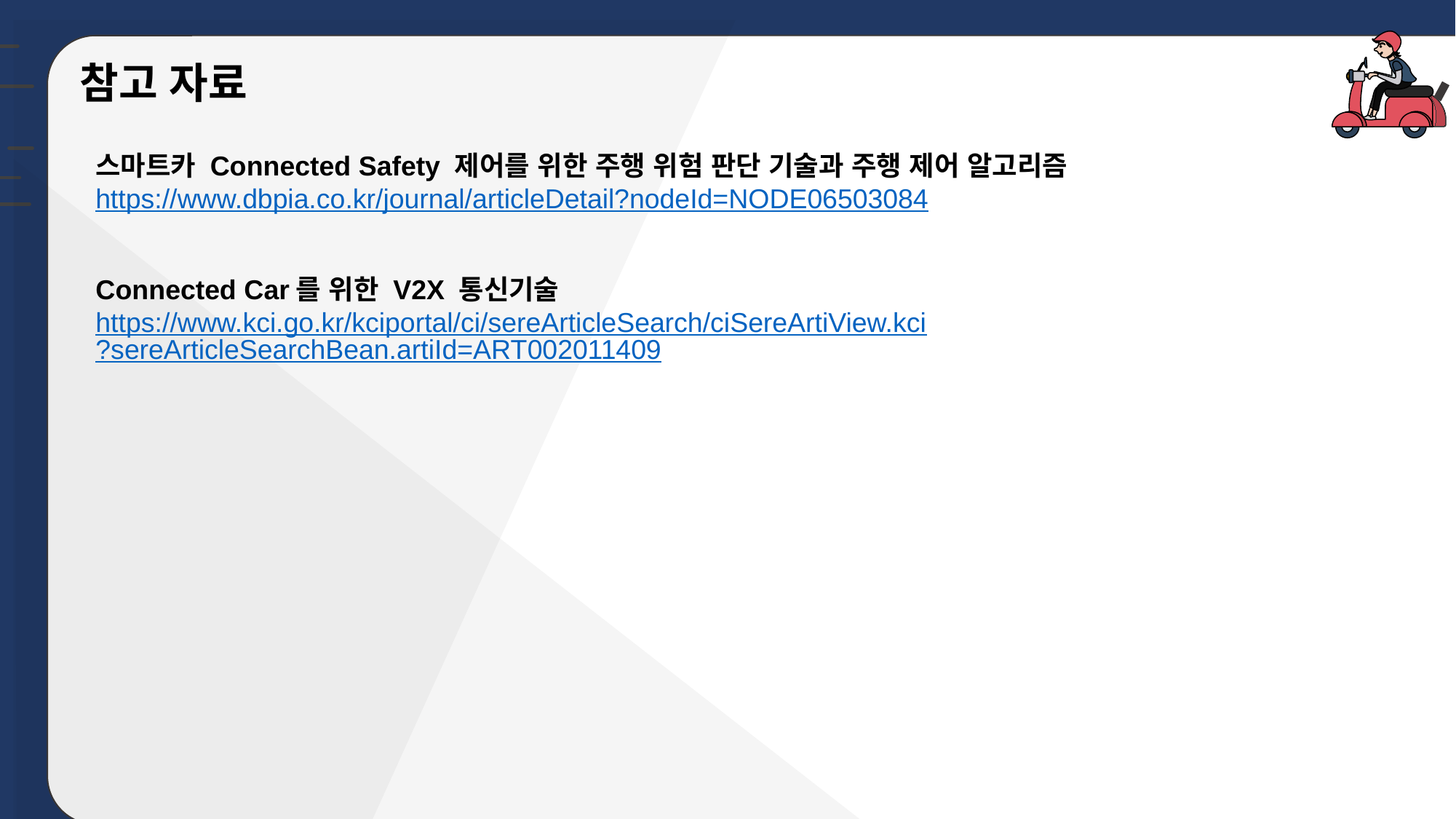

g

참고 자료
스마트카 Connected Safety 제어를 위한 주행 위험 판단 기술과 주행 제어 알고리즘
https://www.dbpia.co.kr/journal/articleDetail?nodeId=NODE06503084
Connected Car를 위한 V2X 통신기술
https://www.kci.go.kr/kciportal/ci/sereArticleSearch/ciSereArtiView.kci?sereArticleSearchBean.artiId=ART002011409

Connected Car